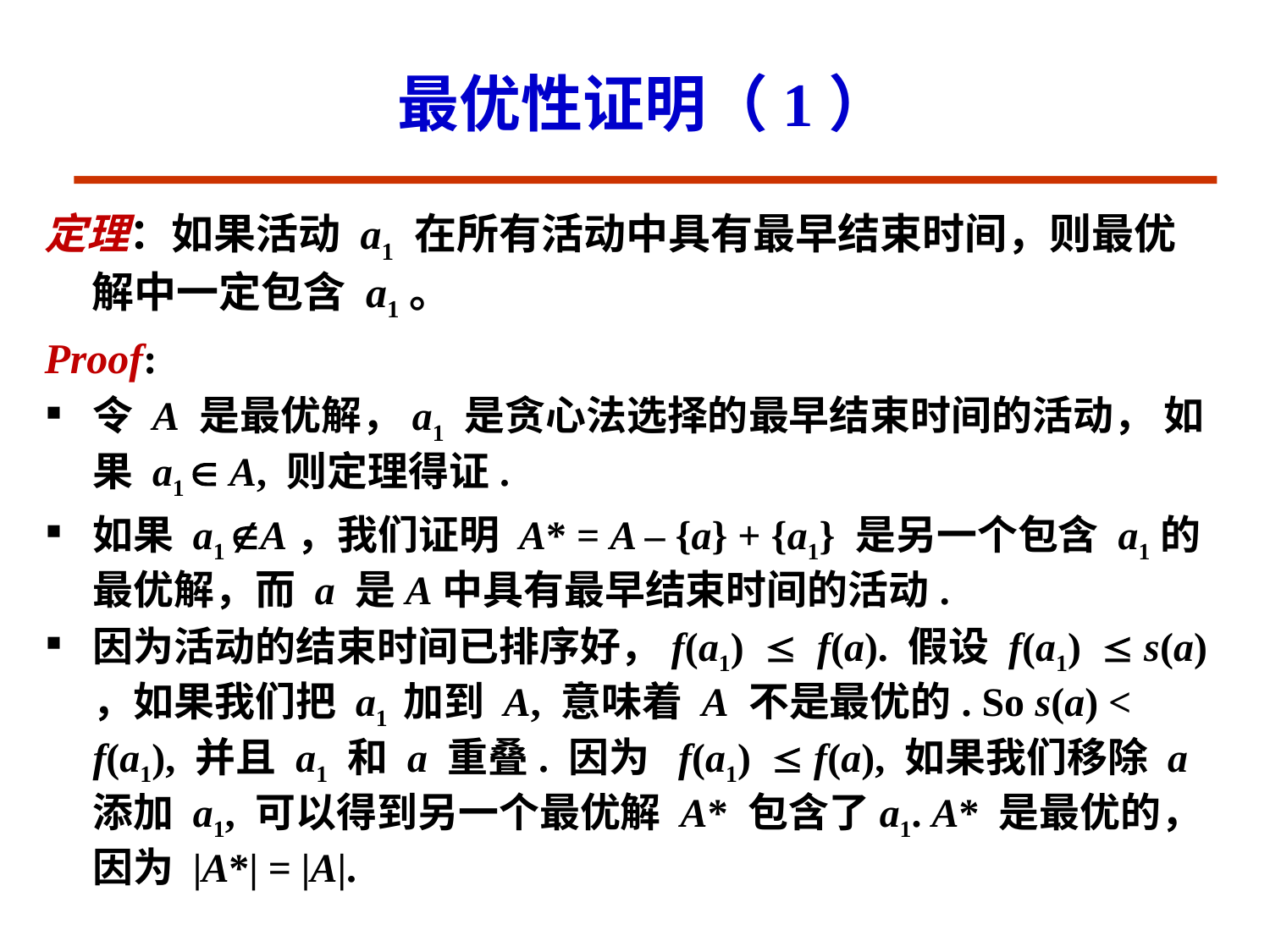

# 最优性证明（1）
定理：如果活动 a1 在所有活动中具有最早结束时间，则最优解中一定包含 a1。
Proof:
令 A 是最优解，a1 是贪心法选择的最早结束时间的活动， 如果 a1 ∈ A, 则定理得证.
如果 a1 ∉A，我们证明 A* = A – {a} + {a1} 是另一个包含 a1的最优解，而 a 是A中具有最早结束时间的活动.
因为活动的结束时间已排序好，f(a1) ≤  f(a). 假设 f(a1) ≤ s(a) ，如果我们把 a1 加到 A, 意味着 A 不是最优的. So s(a) < f(a1), 并且 a1 和 a 重叠. 因为  f(a1) ≤ f(a), 如果我们移除 a 添加 a1, 可以得到另一个最优解 A* 包含了a1. A* 是最优的，因为 |A*| = |A|.